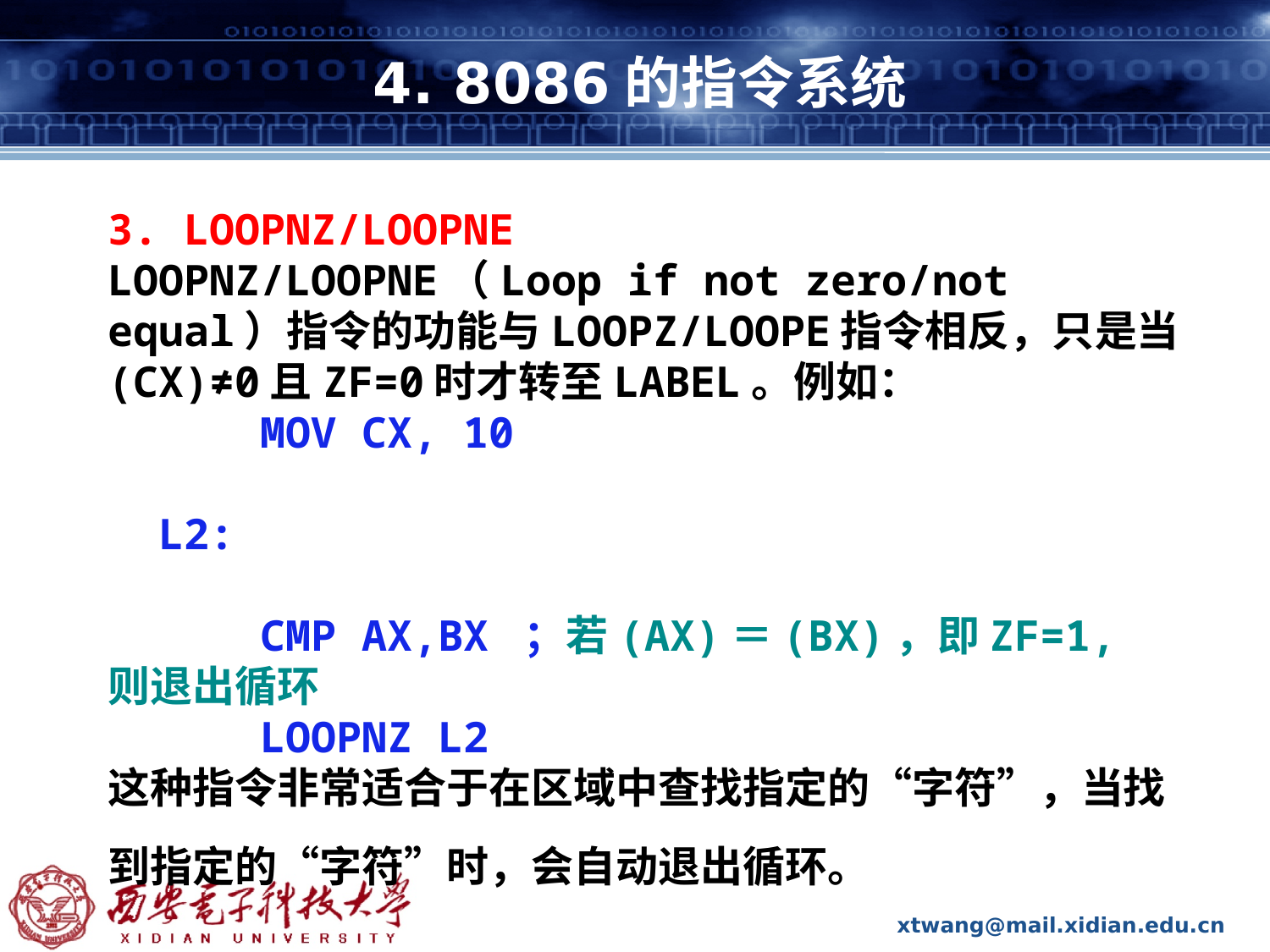

# 4. 8086的指令系统
3. LOOPNZ/LOOPNE
LOOPNZ/LOOPNE（Loop if not zero/not equal）指令的功能与LOOPZ/LOOPE指令相反，只是当(CX)≠0且ZF=0时才转至LABEL。例如：
      MOV CX, 10

  L2:

      CMP AX,BX ；若(AX)＝(BX)，即ZF=1, 则退出循环
      LOOPNZ L2
这种指令非常适合于在区域中查找指定的“字符”，当找到指定的“字符”时，会自动退出循环。